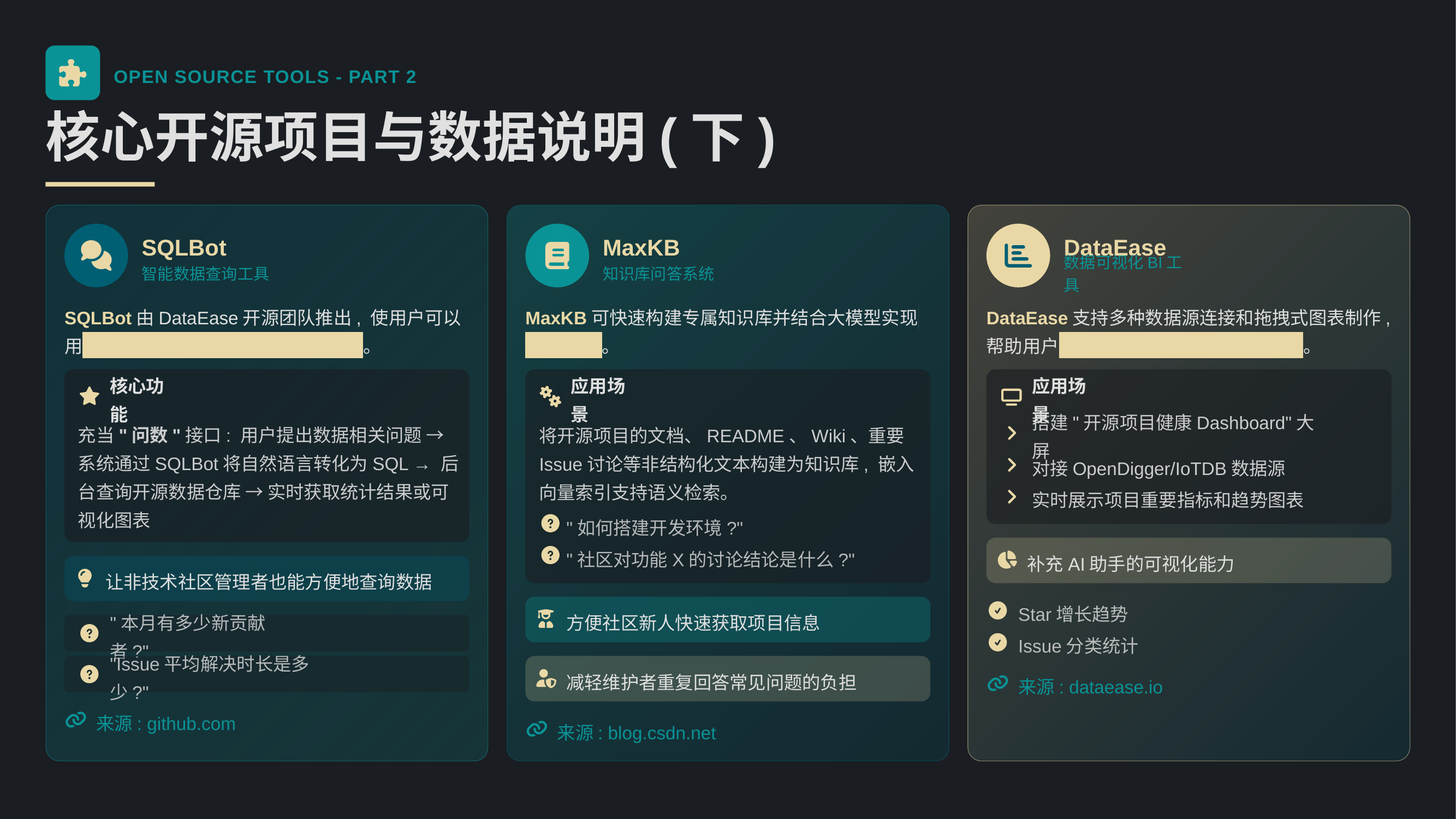

OPEN SOURCE TOOLS - PART 2
核心开源项目与数据说明(下)

SQLBot
MaxKB
DataEase

智能数据查询工具
知识库问答系统
数据可视化BI工具
SQLBot由DataEase开源团队推出, 使用户可以用 自然语言对数据库进行对话式提问 。
MaxKB可快速构建专属知识库并结合大模型实现 智能问答 。
DataEase支持多种数据源连接和拖拽式图表制作, 帮助用户 快速分析数据、洞察业务趋势 。

核心功能
应用场景
应用场景

充当"问数"接口: 用户提出数据相关问题 → 系统通过SQLBot将自然语言转化为SQL → 后台查询开源数据仓库 → 实时获取统计结果或可视化图表
将开源项目的文档、README、Wiki、重要Issue讨论等非结构化文本构建为知识库, 嵌入向量索引支持语义检索。
搭建"开源项目健康Dashboard"大屏

对接OpenDigger/IoTDB数据源

实时展示项目重要指标和趋势图表

"如何搭建开发环境?"

"社区对功能X的讨论结论是什么?"

补充AI助手的可视化能力

让非技术社区管理者也能方便地查询数据

Star增长趋势

方便社区新人快速获取项目信息

"本月有多少新贡献者?"

Issue分类统计

"Issue平均解决时长是多少?"

减轻维护者重复回答常见问题的负担

来源: dataease.io

来源: github.com

来源: blog.csdn.net